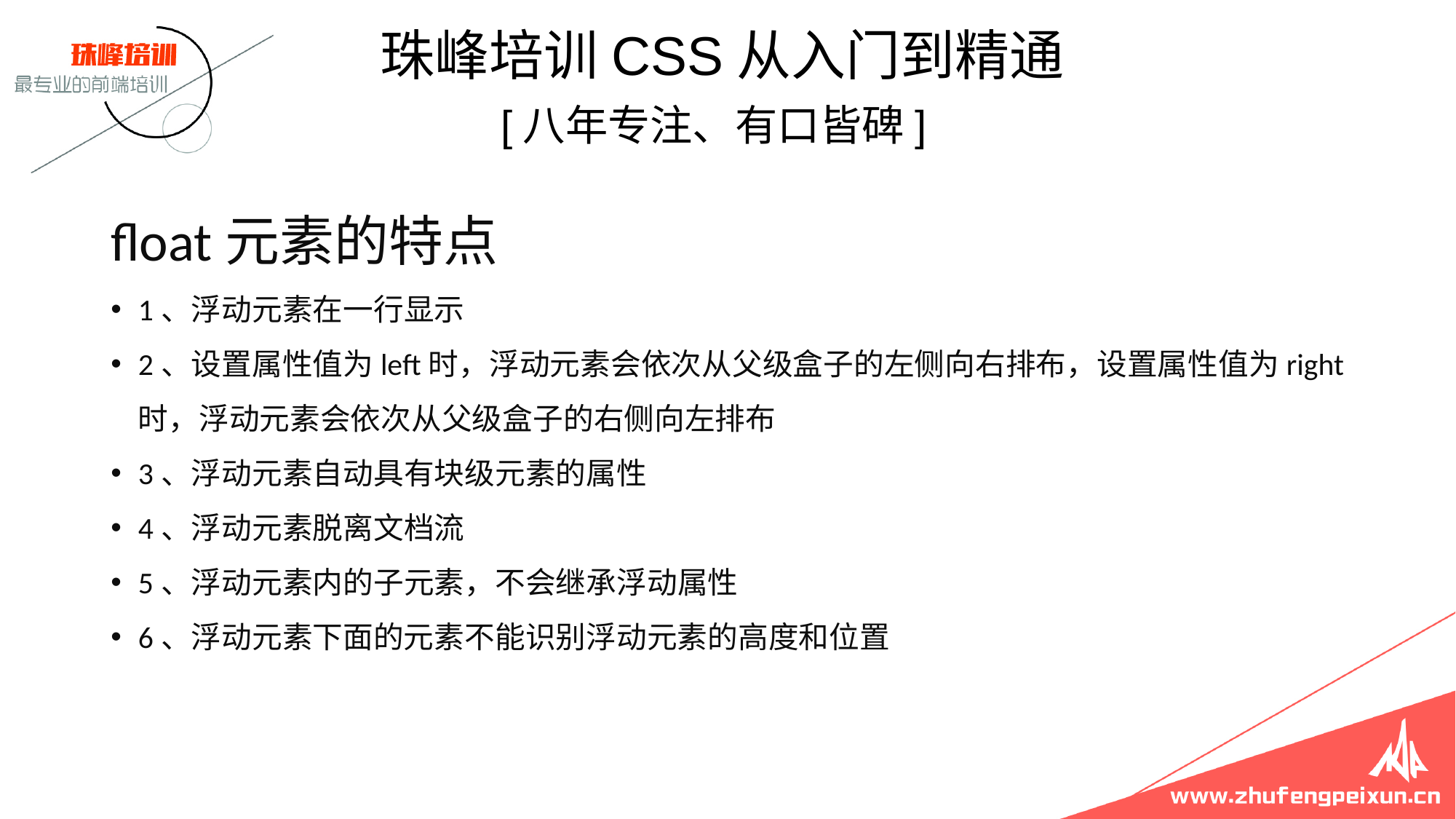

珠峰培训CSS从入门到精通
        [八年专注、有口皆碑]
float元素的特点
1、浮动元素在一行显示
2、设置属性值为left时，浮动元素会依次从父级盒子的左侧向右排布，设置属性值为right时，浮动元素会依次从父级盒子的右侧向左排布
3、浮动元素自动具有块级元素的属性
4、浮动元素脱离文档流
5、浮动元素内的子元素，不会继承浮动属性
6、浮动元素下面的元素不能识别浮动元素的高度和位置